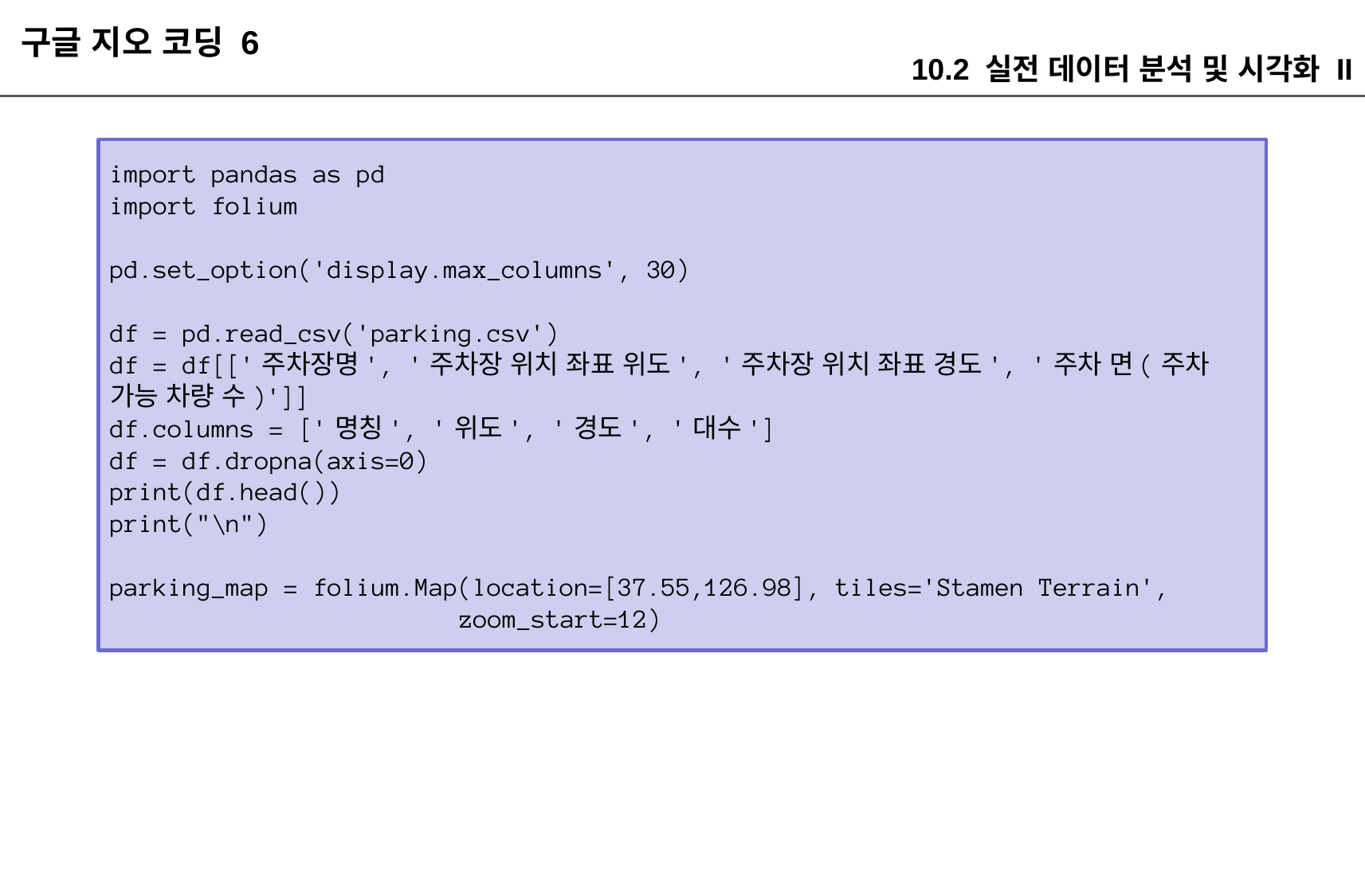

구글 지오 코딩 6
10.2 실전 데이터 분석 및 시각화 II
import pandas as pd
import folium

pd.set_option('display.max_columns', 30)

df = pd.read_csv('parking.csv')
df = df[['주차장명', '주차장 위치 좌표 위도', '주차장 위치 좌표 경도', '주차 면(주차 가능 차량 수)']]
df.columns = ['명칭', '위도', '경도', '대수']
df = df.dropna(axis=0)
print(df.head())
print("\n")

parking_map = folium.Map(location=[37.55,126.98], tiles='Stamen Terrain',
                        zoom_start=12)